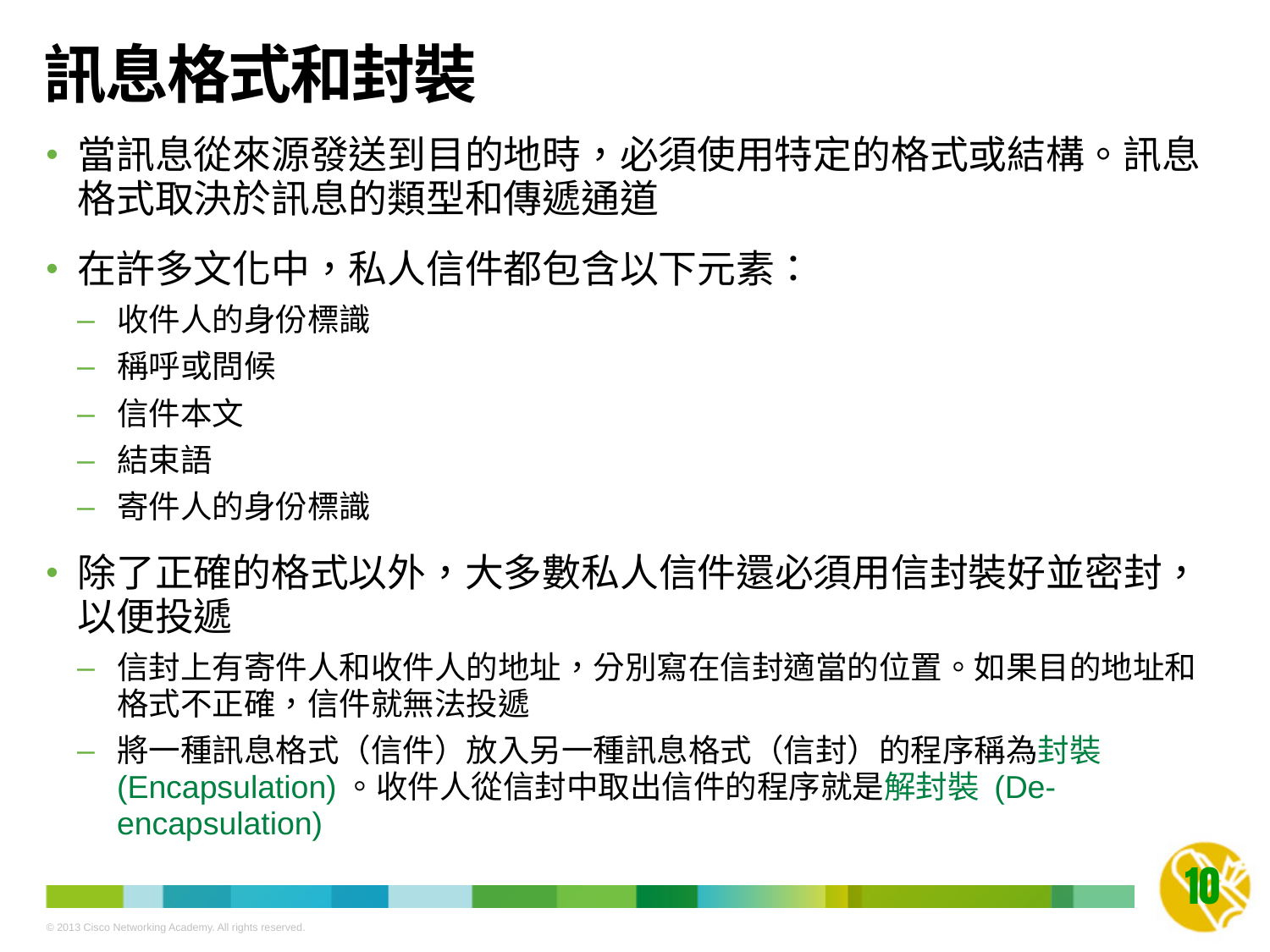

# 訊息格式和封裝
當訊息從來源發送到目的地時，必須使用特定的格式或結構。訊息格式取決於訊息的類型和傳遞通道
在許多文化中，私人信件都包含以下元素：
收件人的身份標識
稱呼或問候
信件本文
結束語
寄件人的身份標識
除了正確的格式以外，大多數私人信件還必須用信封裝好並密封，以便投遞
信封上有寄件人和收件人的地址，分別寫在信封適當的位置。如果目的地址和格式不正確，信件就無法投遞
將一種訊息格式（信件）放入另一種訊息格式（信封）的程序稱為封裝 (Encapsulation)。收件人從信封中取出信件的程序就是解封裝 (De-encapsulation)